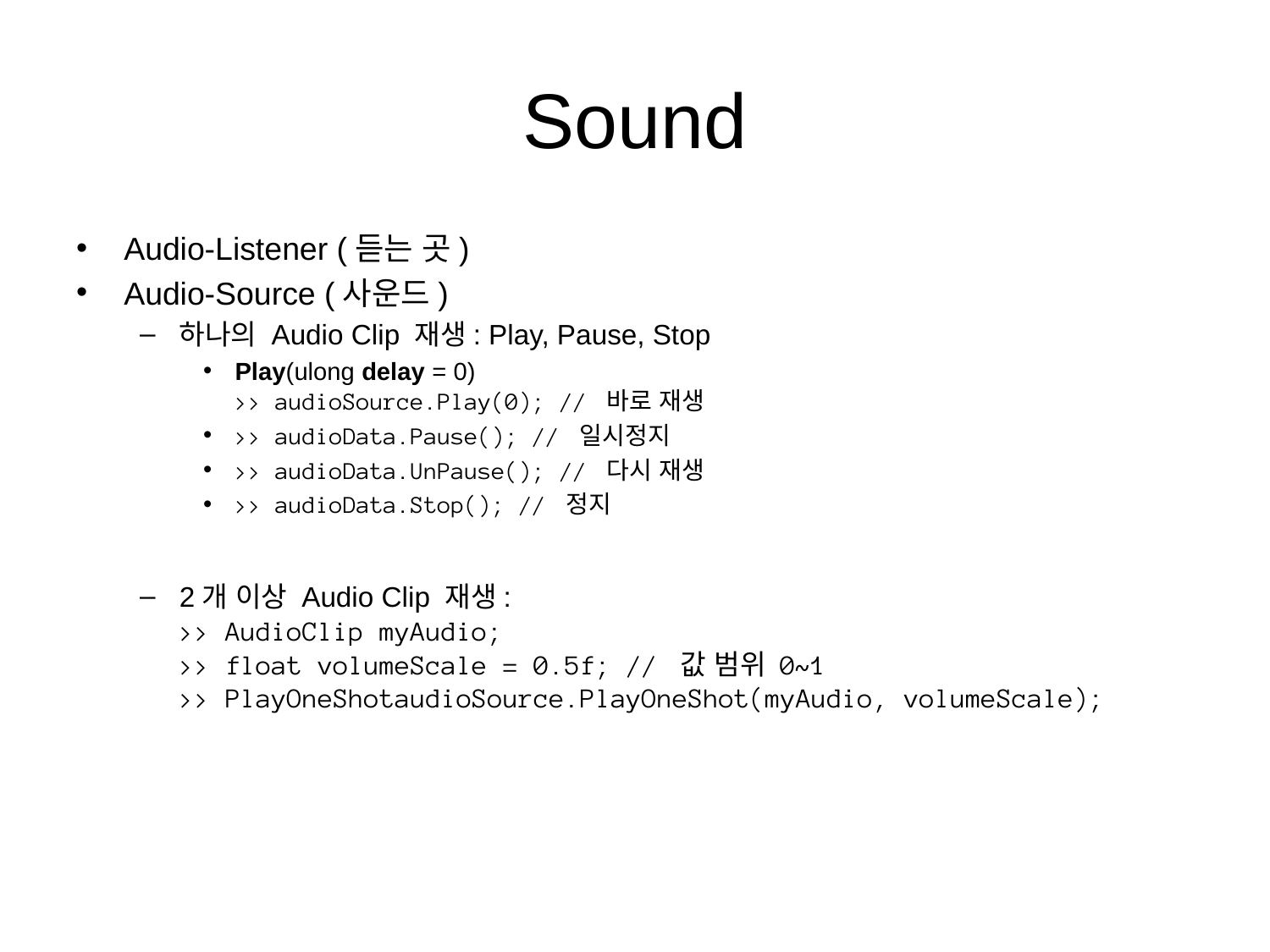

# Sound
Audio-Listener (듣는 곳)
Audio-Source (사운드)
하나의 Audio Clip 재생: Play, Pause, Stop
Play(ulong delay = 0)
>> audioSource.Play(0); // 바로 재생
>> audioData.Pause(); // 일시정지
>> audioData.UnPause(); // 다시 재생
>> audioData.Stop(); // 정지

2개 이상 Audio Clip 재생:
>> AudioClip myAudio;
>> float volumeScale = 0.5f; // 값 범위 0~1
>> PlayOneShotaudioSource.PlayOneShot(myAudio, volumeScale);